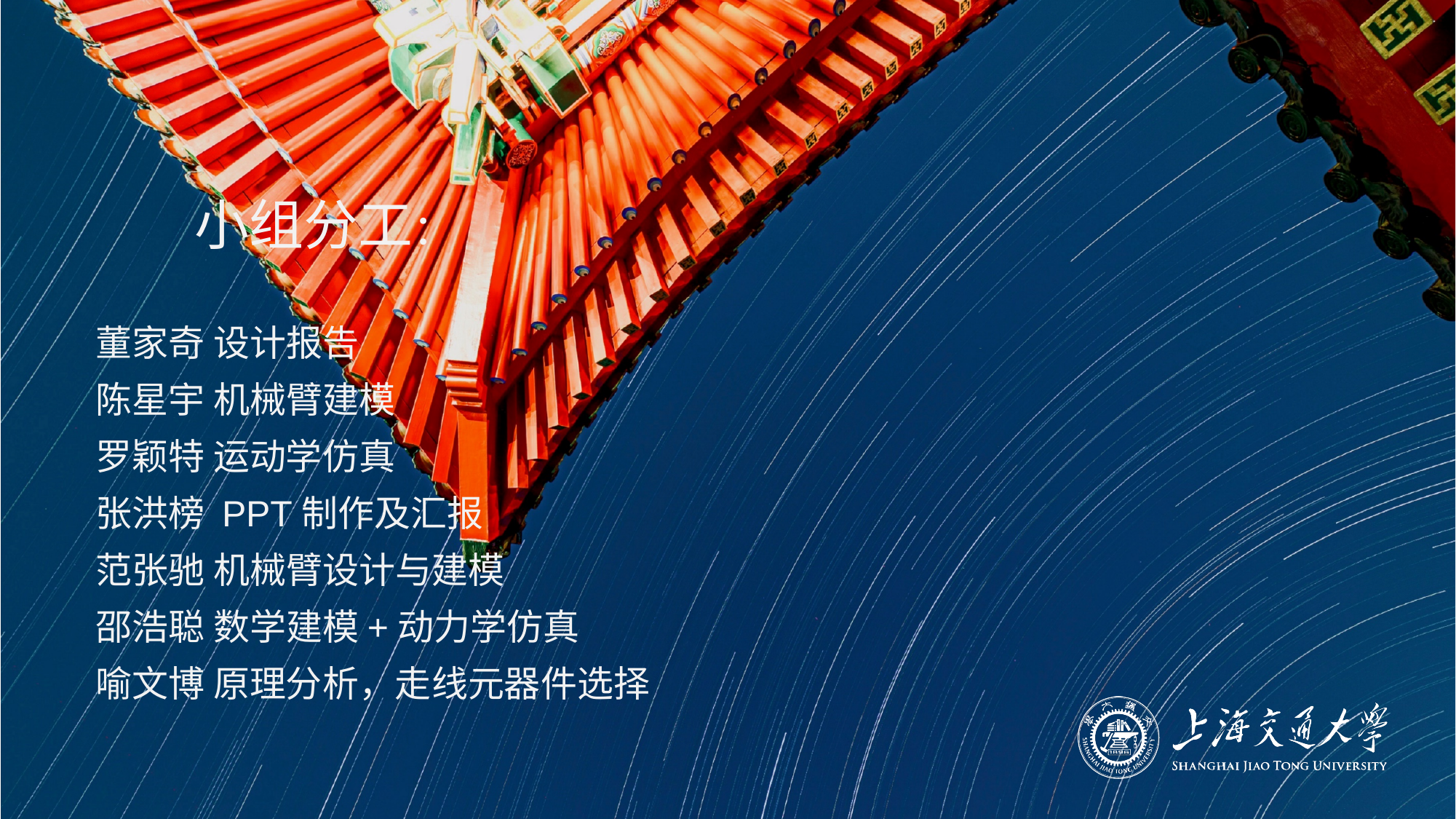

小组分工：

董家奇 设计报告
陈星宇 机械臂建模
罗颖特 运动学仿真
张洪榜 PPT制作及汇报
范张驰 机械臂设计与建模
邵浩聪 数学建模+动力学仿真
喻文博 原理分析，走线元器件选择